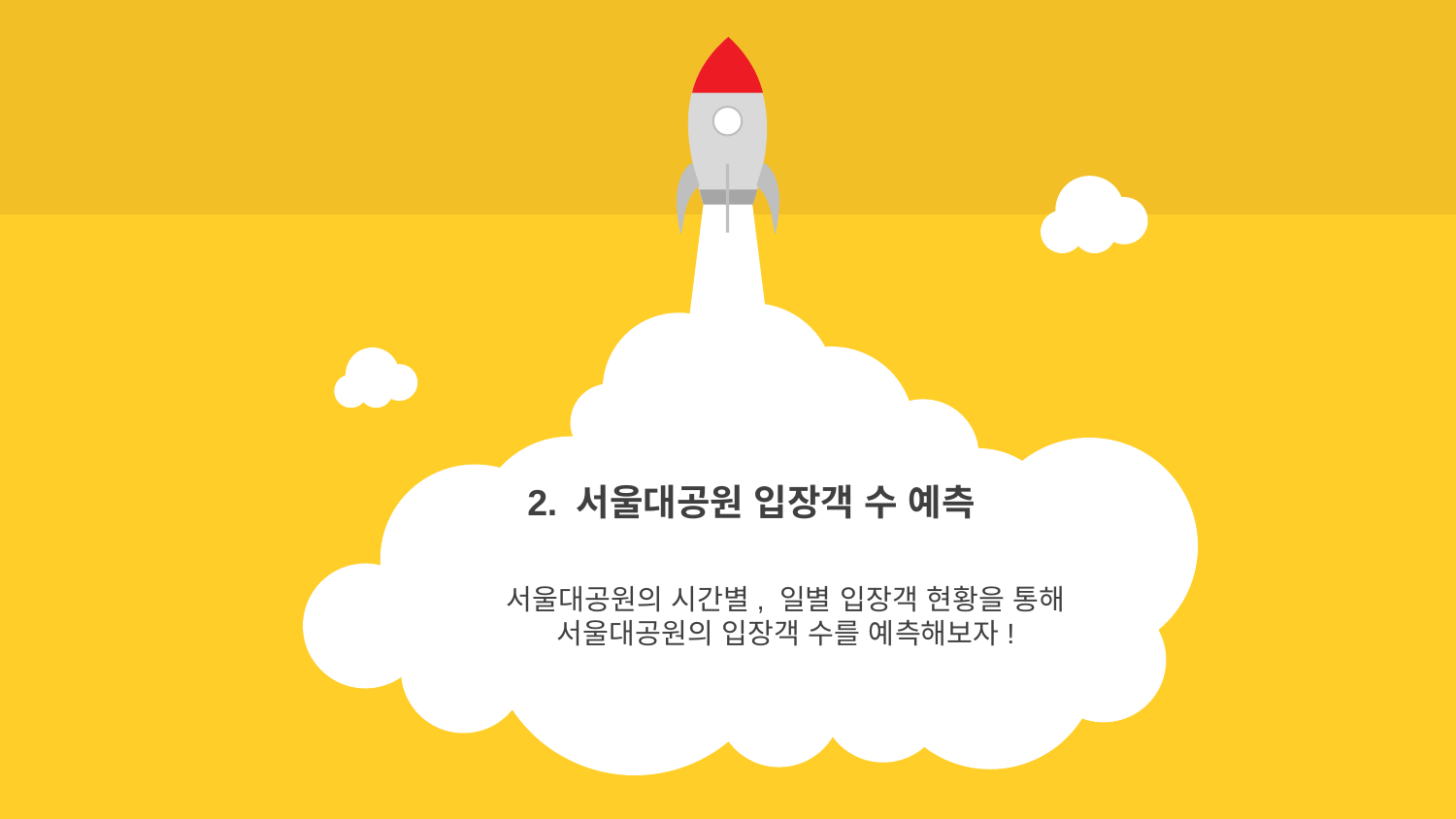

2. 서울대공원 입장객 수 예측
서울대공원의 시간별, 일별 입장객 현황을 통해 서울대공원의 입장객 수를 예측해보자!